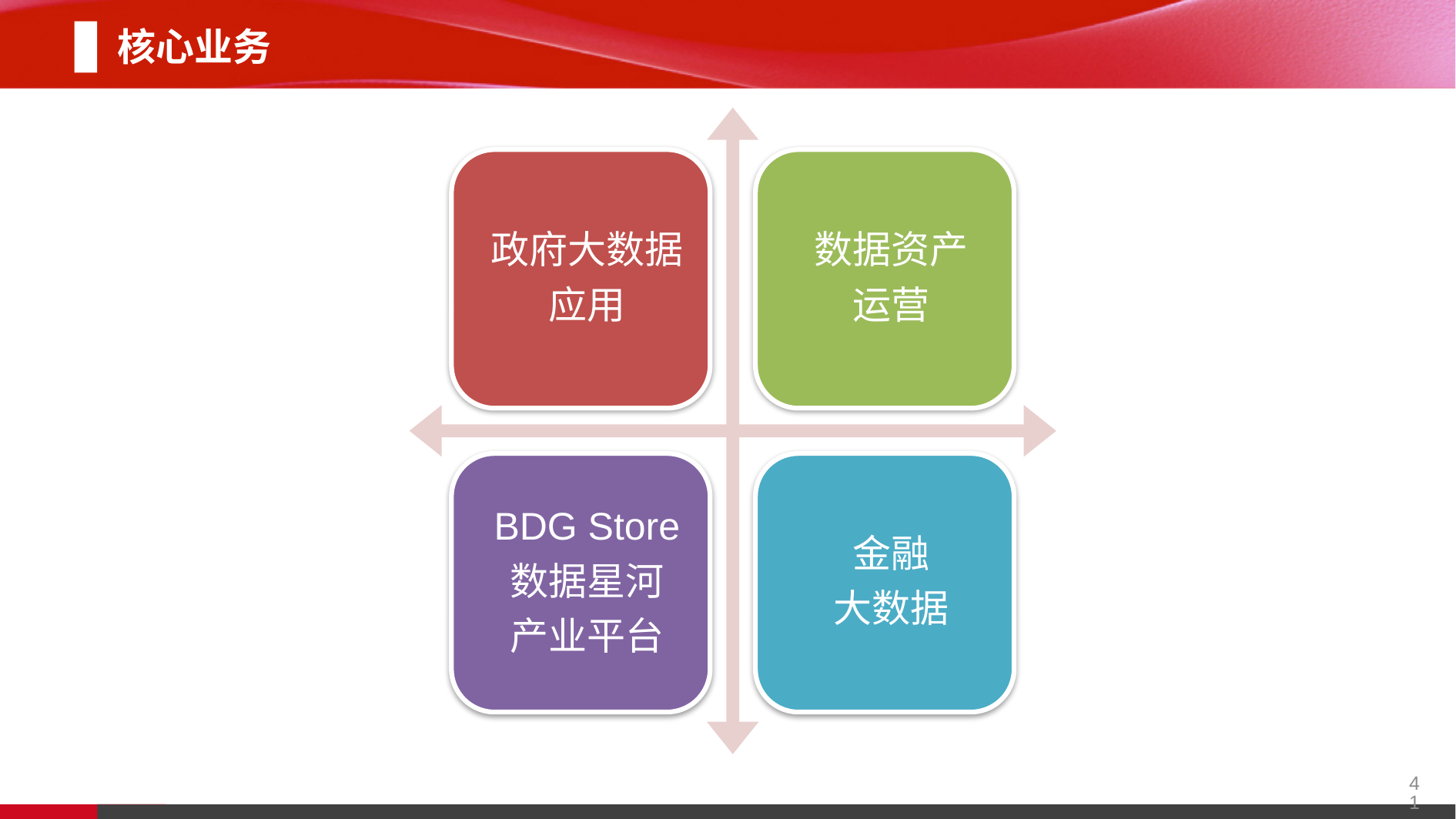

核心业务

政府大数据
应用
数据资产
运营
BDG Store
数据星河
产业平台
金融
大数据
41